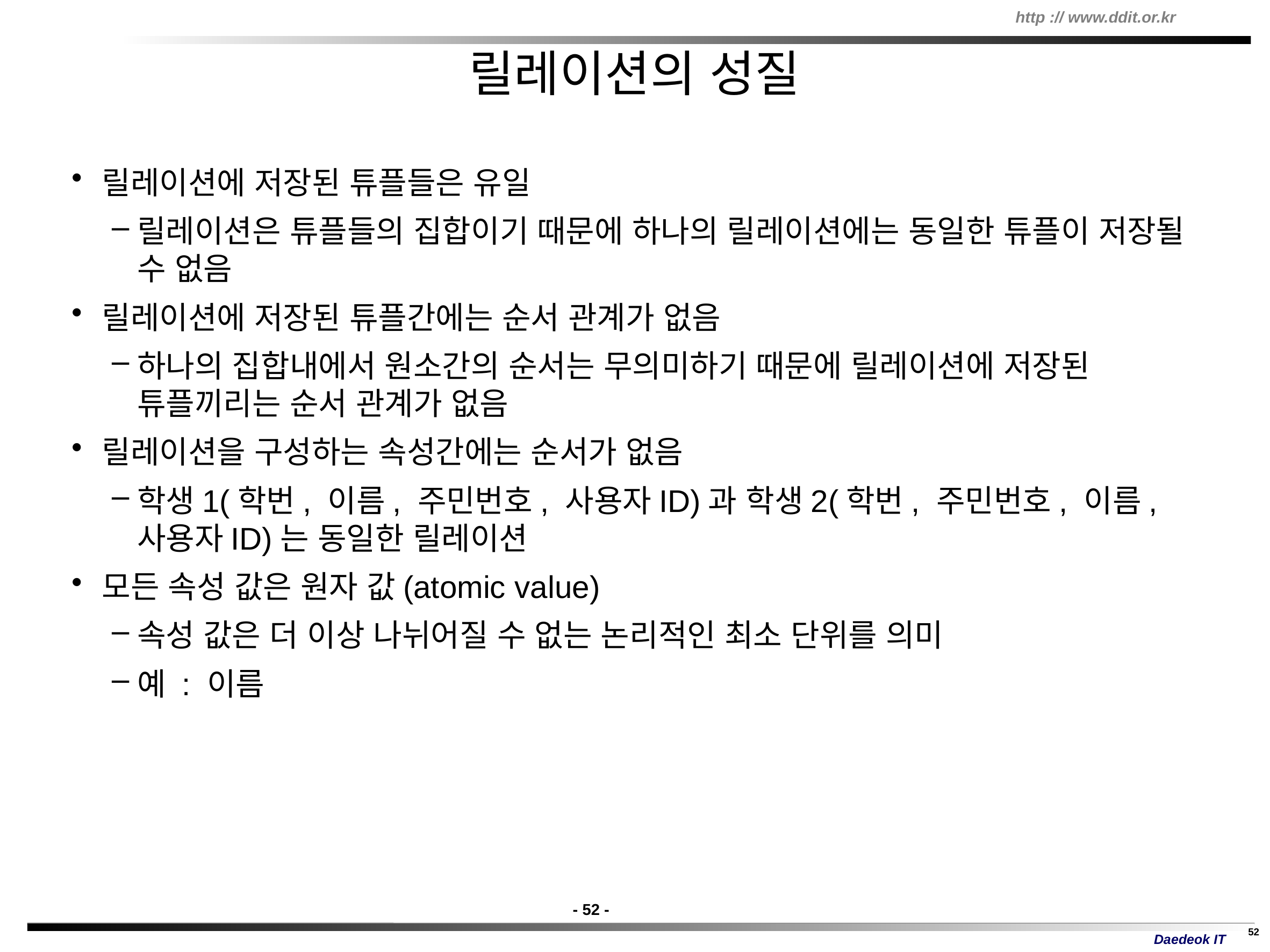

# 릴레이션의 성질
릴레이션에 저장된 튜플들은 유일
릴레이션은 튜플들의 집합이기 때문에 하나의 릴레이션에는 동일한 튜플이 저장될 수 없음
릴레이션에 저장된 튜플간에는 순서 관계가 없음
하나의 집합내에서 원소간의 순서는 무의미하기 때문에 릴레이션에 저장된 튜플끼리는 순서 관계가 없음
릴레이션을 구성하는 속성간에는 순서가 없음
학생1(학번, 이름, 주민번호, 사용자ID)과 학생2(학번, 주민번호, 이름, 사용자ID)는 동일한 릴레이션
모든 속성 값은 원자 값(atomic value)
속성 값은 더 이상 나뉘어질 수 없는 논리적인 최소 단위를 의미
예 : 이름
- 52 -